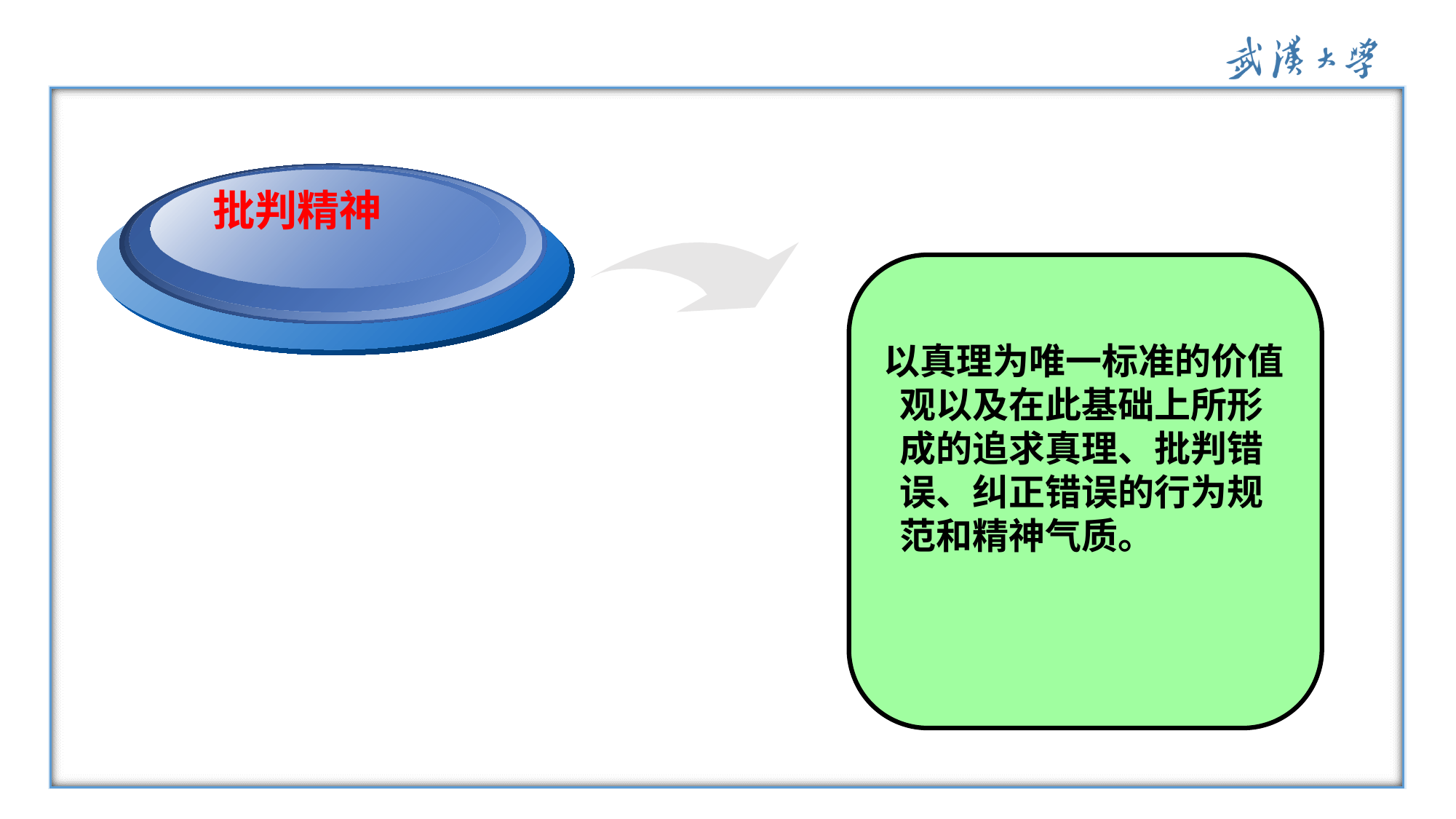

批判精神

   以真理为唯一标准的价值观以及在此基础上所形成的追求真理、批判错误、纠正错误的行为规范和精神气质。